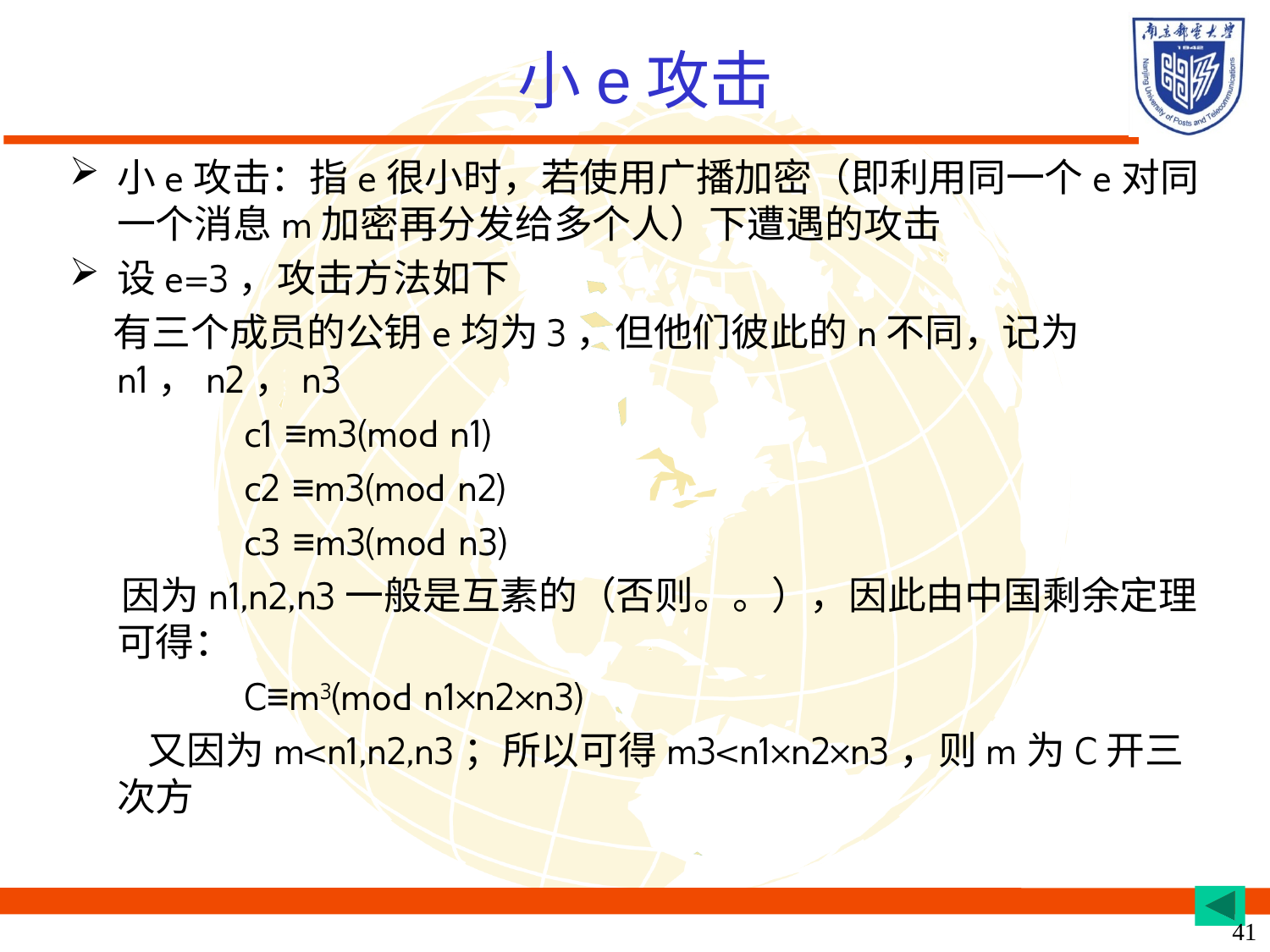

# 小e攻击
小e攻击：指e很小时，若使用广播加密（即利用同一个e对同一个消息m加密再分发给多个人）下遭遇的攻击
设e=3，攻击方法如下
    有三个成员的公钥e均为3，但他们彼此的n不同，记为n1，n2，n3
               c1 ≡m3(mod n1)
               c2 ≡m3(mod n2)
               c3 ≡m3(mod n3)
     因为n1,n2,n3一般是互素的（否则。。），因此由中国剩余定理可得：
               C≡m3(mod n1×n2×n3)
        又因为m<n1,n2,n3；所以可得m3<n1×n2×n3，则m为C开三次方

41